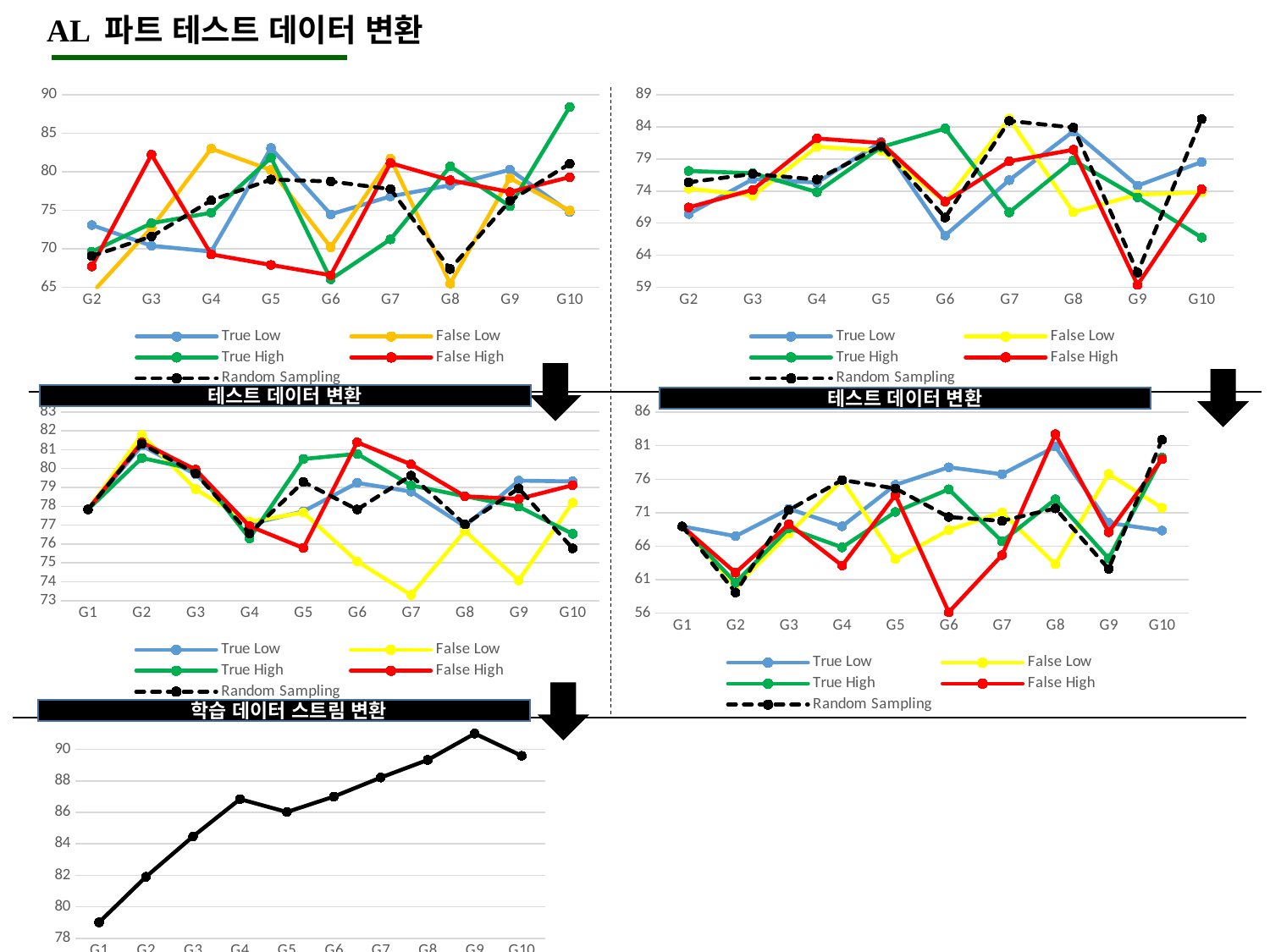

AL 파트 테스트 데이터 변환

### Chart

| Category | True Low | False Low | True High | False High | Random Sampling |
|---|---|---|---|---|---|
| G2 | 73.08 | 64.25 | 69.61 | 67.7 | 69.05 |
| G3 | 70.39 | 72.72 | 73.32 | 82.22 | 71.59 |
| G4 | 69.63 | 83.01 | 74.68 | 69.27 | 76.29 |
| G5 | 83.07 | 80.22 | 81.84 | 67.89 | 78.99 |
| G6 | 74.47 | 70.2 | 66.03 | 66.56 | 78.74 |
| G7 | 76.81 | 81.7 | 71.22 | 81.13 | 77.75 |
| G8 | 78.25 | 65.48 | 80.7 | 78.9 | 67.36 |
| G9 | 80.27 | 79.18 | 75.53 | 77.36 | 76.23 |
| G10 | 74.76 | 74.95 | 88.41 | 79.3 | 81.04 |

### Chart

| Category | True Low | False Low | True High | False High | Random Sampling |
|---|---|---|---|---|---|
| G2 | 70.41 | 74.38 | 77.13 | 71.44 | 75.36 |
| G3 | 75.84 | 73.27 | 76.78 | 74.19 | 76.67 |
| G4 | 75.31 | 80.89 | 73.84 | 82.19 | 75.79 |
| G5 | 81.66 | 80.3 | 80.84 | 81.49 | 81.03 |
| G6 | 67.07 | 72.29 | 83.74 | 72.36 | 69.87 |
| G7 | 75.7 | 85.3 | 70.68 | 78.63 | 84.93 |
| G8 | 83.31 | 70.7 | 78.8 | 80.43 | 83.89 |
| G9 | 74.83 | 73.45 | 73.01 | 59.37 | 61.28 |
| G10 | 78.53 | 73.79 | 66.73 | 74.28 | 85.22 |

테스트 데이터 변환
테스트 데이터 변환

### Chart

| Category | True Low | False Low | True High | False High | Random Sampling |
|---|---|---|---|---|---|
| G1 | 77.83 | 77.83 | 77.83 | 77.83 | 77.83 |
| G2 | 81.21 | 81.78 | 80.56 | 81.39 | 81.31 |
| G3 | 79.69 | 78.91 | 79.95 | 79.94 | 79.74 |
| G4 | 77.05 | 77.18 | 76.3 | 76.95 | 76.56 |
| G5 | 77.73 | 77.67 | 80.51 | 75.79 | 79.29 |
| G6 | 79.24 | 75.08 | 80.78 | 81.39 | 77.83 |
| G7 | 78.78 | 73.3 | 79.11 | 80.22 | 79.63 |
| G8 | 76.94 | 76.69 | 78.53 | 78.53 | 77.04 |
| G9 | 79.36 | 74.07 | 77.98 | 78.39 | 78.95 |
| G10 | 79.32 | 78.19 | 76.54 | 79.12 | 75.77 |

### Chart

| Category | True Low | False Low | True High | False High | Random Sampling |
|---|---|---|---|---|---|
| G1 | 68.97 | 68.97 | 68.97 | 68.97 | 68.97 |
| G2 | 67.51 | 60.03 | 60.57 | 62.05 | 59.11 |
| G3 | 71.59 | 67.88 | 68.69 | 69.31 | 71.4 |
| G4 | 68.98 | 75.88 | 65.84 | 63.12 | 75.89 |
| G5 | 75.17 | 64.08 | 71.13 | 73.64 | 74.62 |
| G6 | 77.79 | 68.42 | 74.51 | 56.16 | 70.37 |
| G7 | 76.75 | 71.05 | 66.74 | 64.69 | 69.79 |
| G8 | 80.87 | 63.32 | 73.01 | 82.73 | 71.65 |
| G9 | 69.49 | 76.79 | 64.17 | 68.11 | 62.63 |
| G10 | 68.35 | 71.73 | 79.24 | 78.99 | 81.88 |
 학습 데이터 스트림 변환

### Chart

| Category | Low confidence |
|---|---|
| G1 | 79.02 |
| G2 | 81.91 |
| G3 | 84.47 |
| G4 | 86.84 |
| G5 | 86.02 |
| G6 | 87.0 |
| G7 | 88.21 |
| G8 | 89.33 |
| G9 | 91.0 |
| G10 | 89.59 |